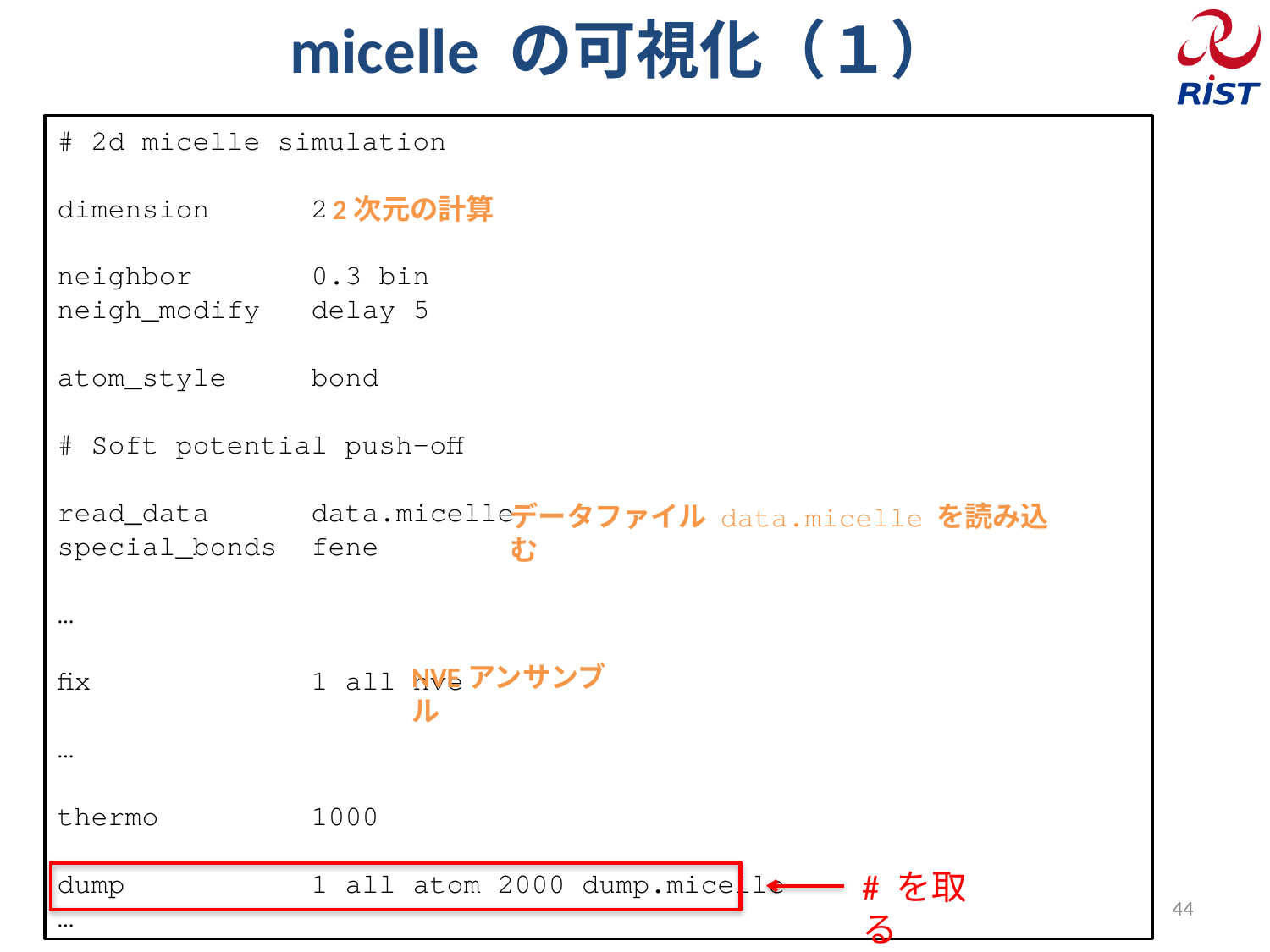

# micelle の可視化（１）
# 2d micelle simulation

dimension	2

neighbor	0.3 bin
neigh_modify	delay 5

atom_style	bond

# Soft potential push-off

read_data	data.micelle
special_bonds	fene

…

fix		1 all nve

…

thermo		1000

dump		1 all atom 2000 dump.micelle
…
2次元の計算
データファイル data.micelle を読み込む
NVEアンサンブル
# を取る

44